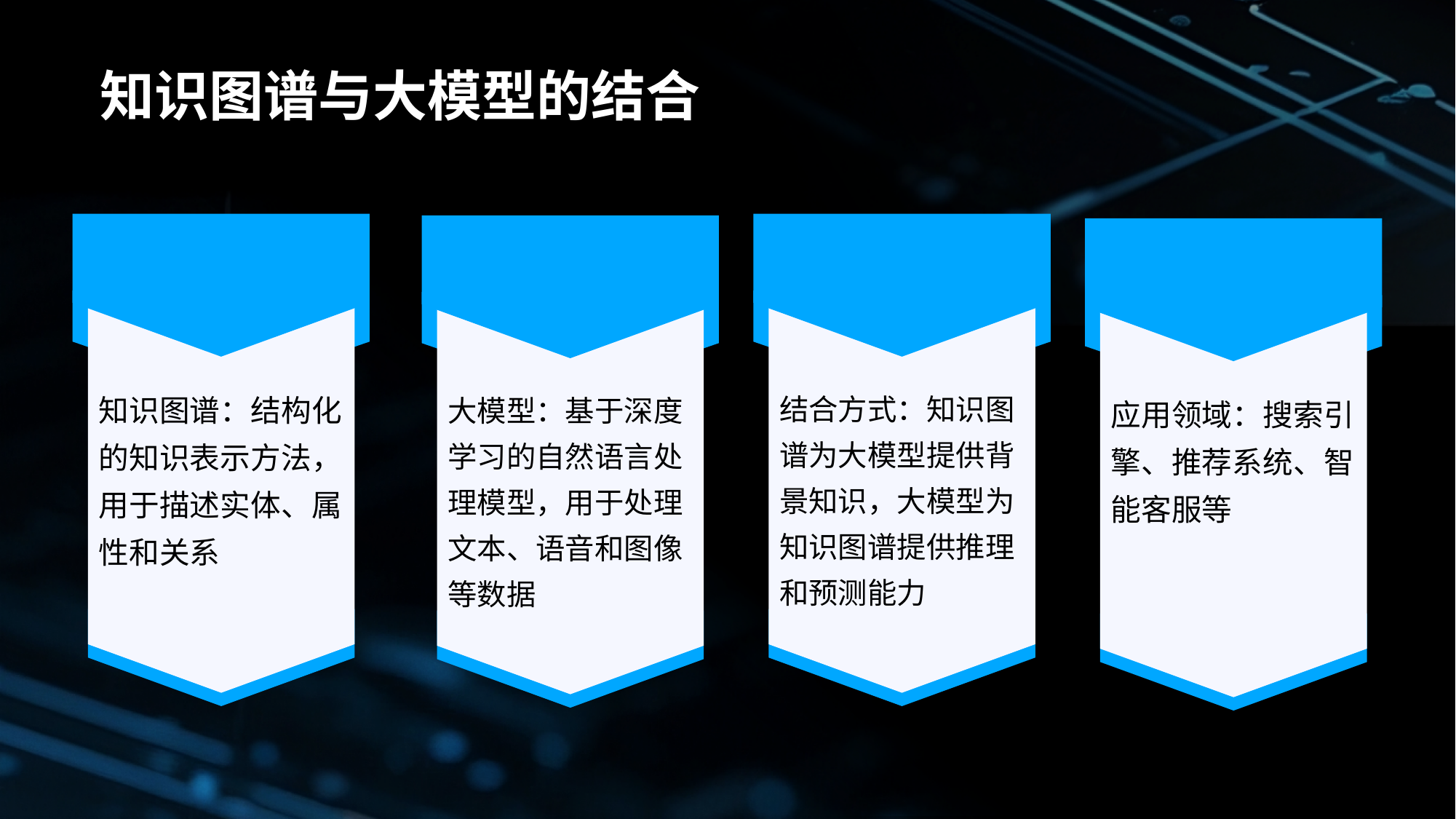

# 知识图谱与大模型的结合

知识图谱：结构化的知识表示方法，用于描述实体、属性和关系
结合方式：知识图谱为大模型提供背景知识，大模型为知识图谱提供推理和预测能力
大模型：基于深度学习的自然语言处理模型，用于处理文本、语音和图像等数据
应用领域：搜索引擎、推荐系统、智能客服等